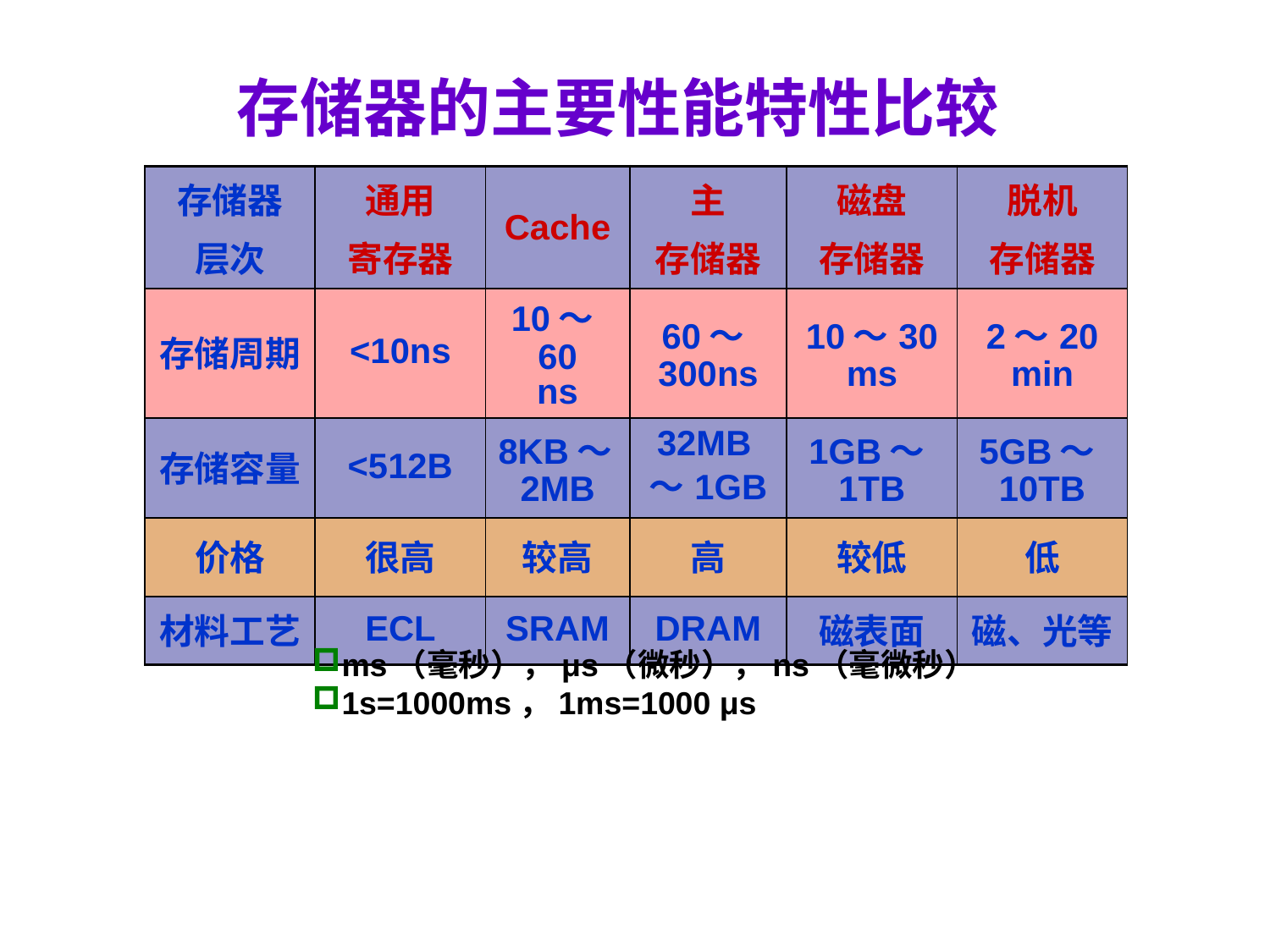

存储器的主要性能特性比较
| 存储器 层次 | 通用 寄存器 | Cache | 主 存储器 | 磁盘 存储器 | 脱机 存储器 |
| --- | --- | --- | --- | --- | --- |
| 存储周期 | <10ns | 10～60 ns | 60～300ns | 10～30 ms | 2～20 min |
| 存储容量 | <512B | 8KB～2MB | 32MB～1GB | 1GB～1TB | 5GB～10TB |
| 价格 | 很高 | 较高 | 高 | 较低 | 低 |
| 材料工艺 | ECL | SRAM | DRAM | 磁表面 | 磁、光等 |
ms（毫秒），μs（微秒），ns（毫微秒）
1s=1000ms，1ms=1000 μs
11